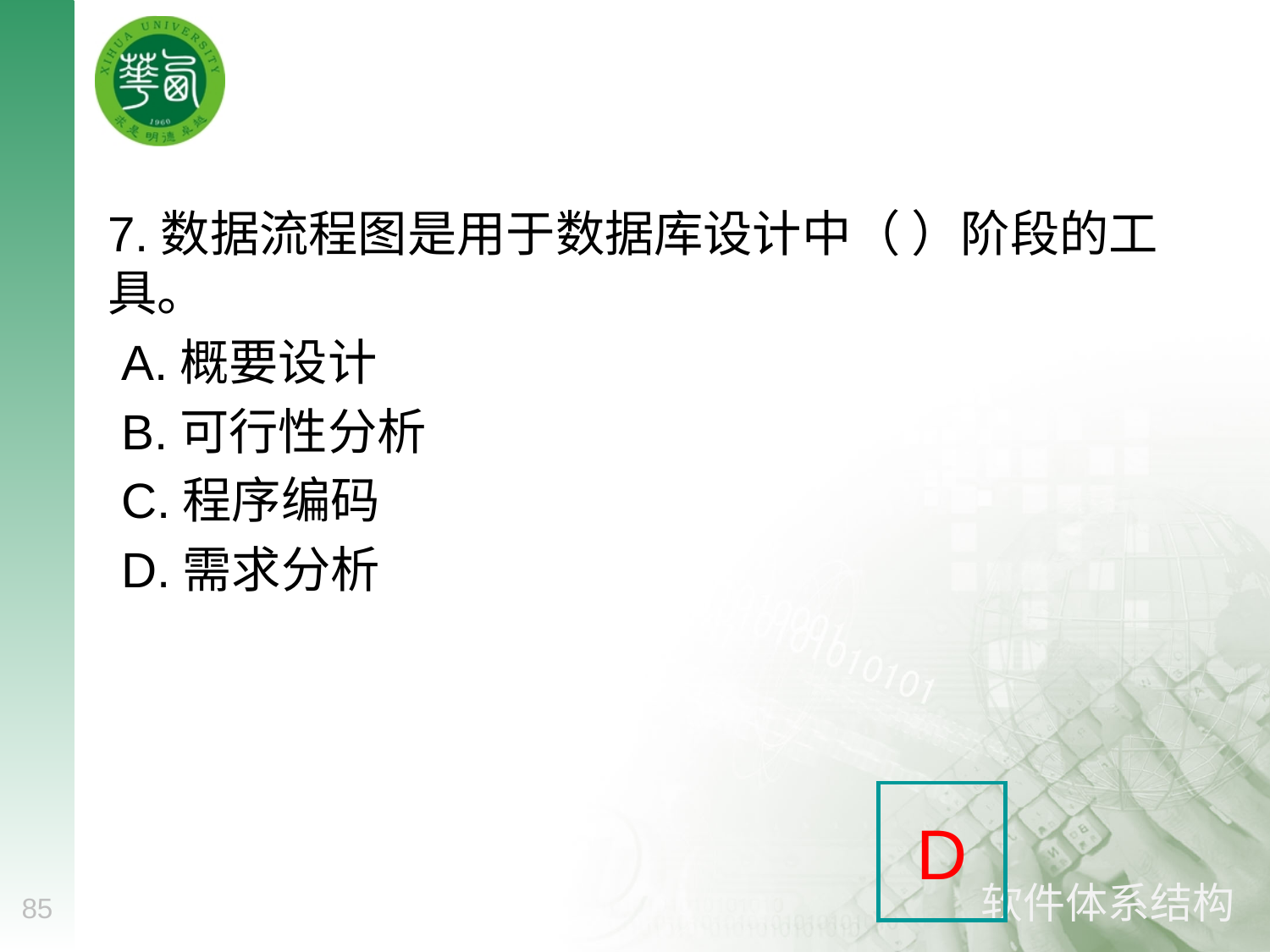

#
7.数据流程图是用于数据库设计中（ ）阶段的工具。
 A.概要设计
 B.可行性分析
 C.程序编码
 D.需求分析
D
85